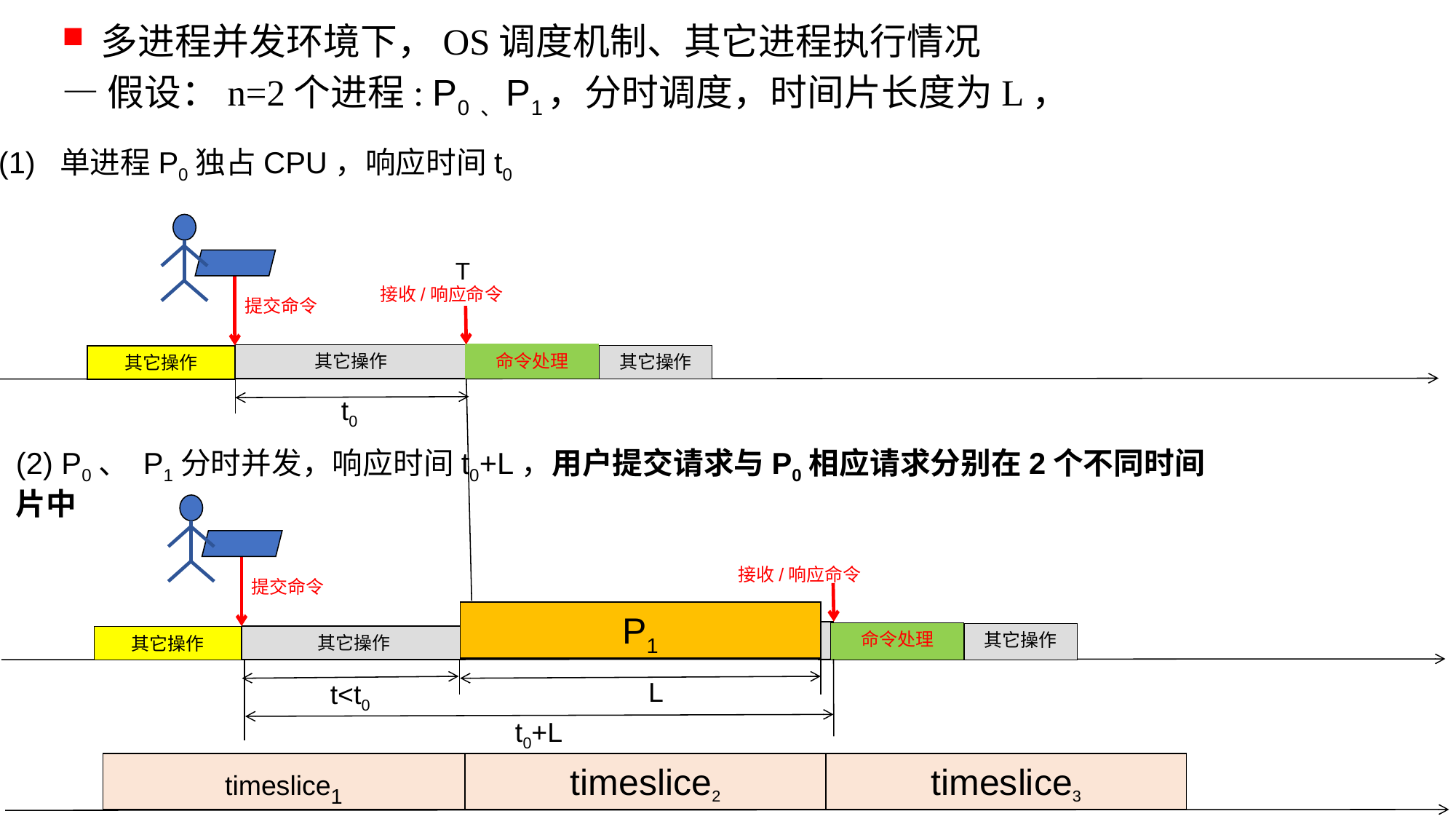

多进程并发环境下，OS调度机制、其它进程执行情况
—假设：n=2个进程: P0 、P1，分时调度，时间片长度为L，
(1)  单进程P0独占CPU，响应时间t0

T
接收/响应命令
提交命令
命令处理
其它操作
其它操作
其它操作
t0
(2) P0、 P1分时并发，响应时间t0+L，用户提交请求与P0相应请求分别在2个不同时间片中

接收/响应命令
提交命令
P1

命令处理
其它操作
其它操作
其它操作
L
t<t0
t0+L
timeslice3
timeslice2
timeslice1